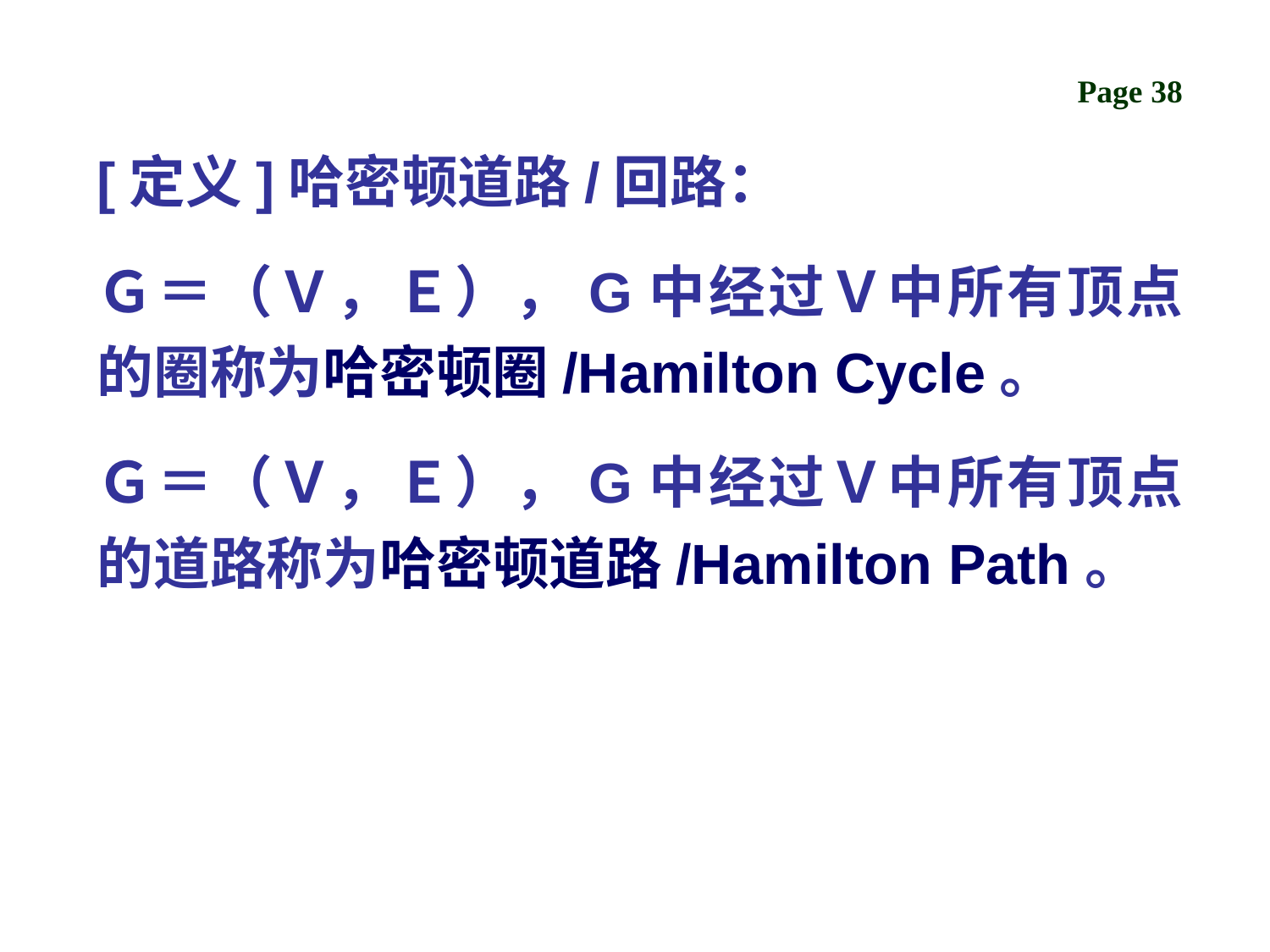

[定义]哈密顿道路/回路：
Ｇ＝（Ｖ，Ｅ），G中经过Ｖ中所有顶点的圈称为哈密顿圈/Hamilton Cycle。
Ｇ＝（Ｖ，Ｅ），G中经过Ｖ中所有顶点的道路称为哈密顿道路/Hamilton Path。